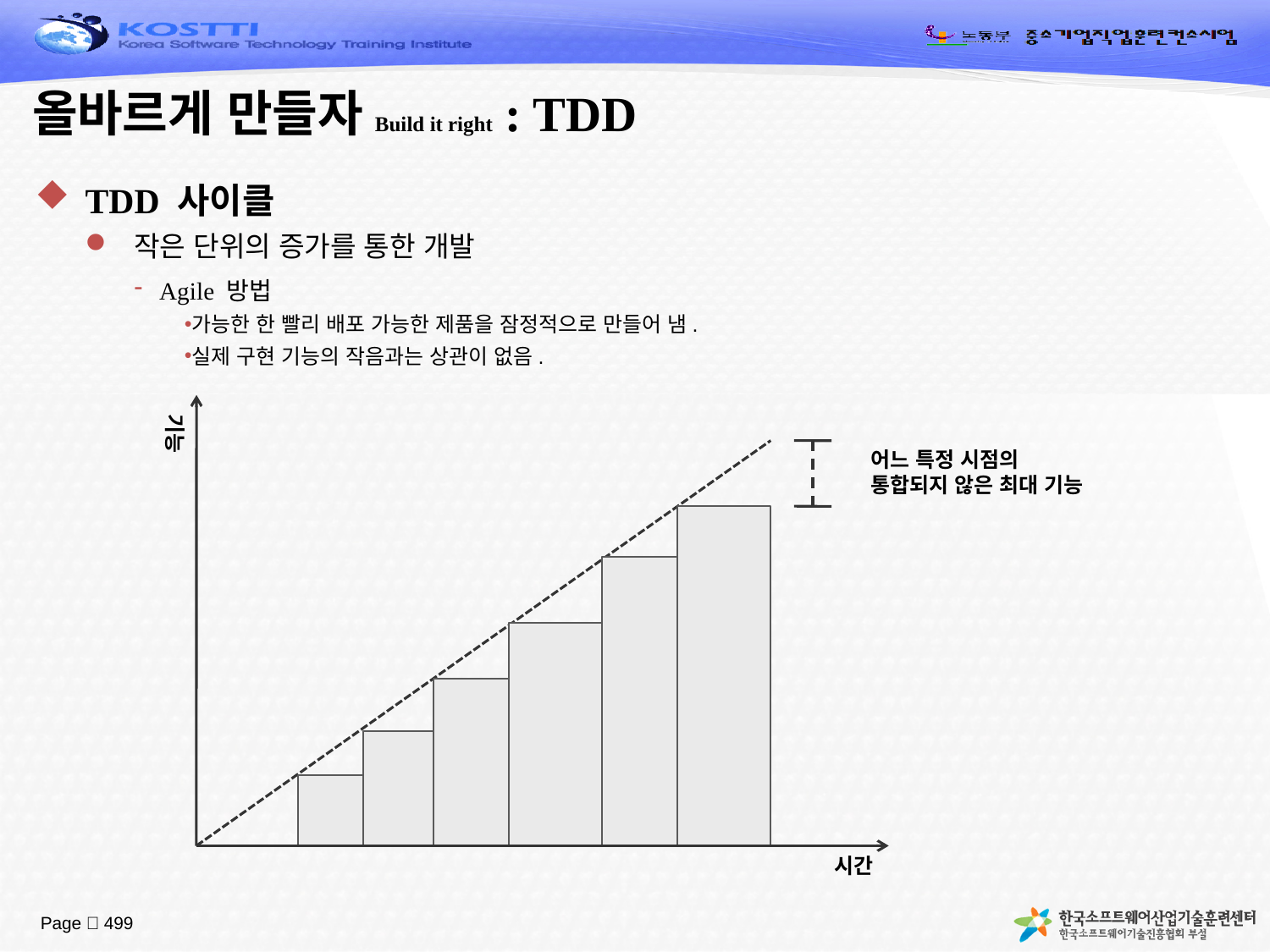

# 올바르게 만들자Build it right : TDD
TDD 사이클
작은 단위의 증가를 통한 개발
Agile 방법
가능한 한 빨리 배포 가능한 제품을 잠정적으로 만들어 냄.
실제 구현 기능의 작음과는 상관이 없음.
기능
어느 특정 시점의
통합되지 않은 최대 기능

시간